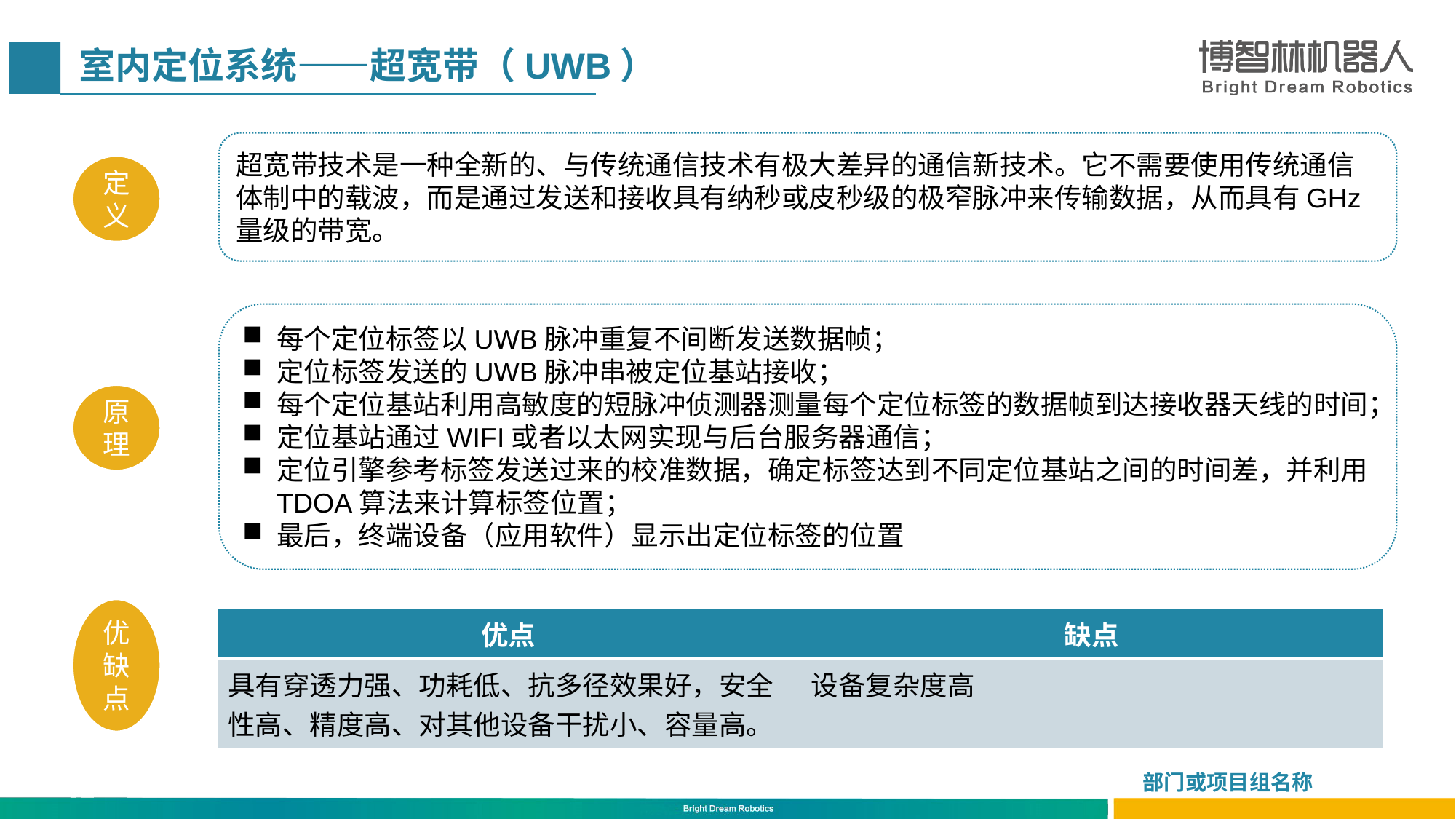

室内定位系统——超宽带（UWB）
超宽带技术是一种全新的、与传统通信技术有极大差异的通信新技术。它不需要使用传统通信体制中的载波，而是通过发送和接收具有纳秒或皮秒级的极窄脉冲来传输数据，从而具有GHz量级的带宽。
定义
每个定位标签以UWB脉冲重复不间断发送数据帧；
定位标签发送的UWB脉冲串被定位基站接收；
每个定位基站利用高敏度的短脉冲侦测器测量每个定位标签的数据帧到达接收器天线的时间；
定位基站通过WIFI或者以太网实现与后台服务器通信；
定位引擎参考标签发送过来的校准数据，确定标签达到不同定位基站之间的时间差，并利用TDOA算法来计算标签位置；
最后，终端设备（应用软件）显示出定位标签的位置
原理
优缺点
| 优点 | 缺点 |
| --- | --- |
| 具有穿透力强、功耗低、抗多径效果好，安全性高、精度高、对其他设备干扰小、容量高。 | 设备复杂度高 |